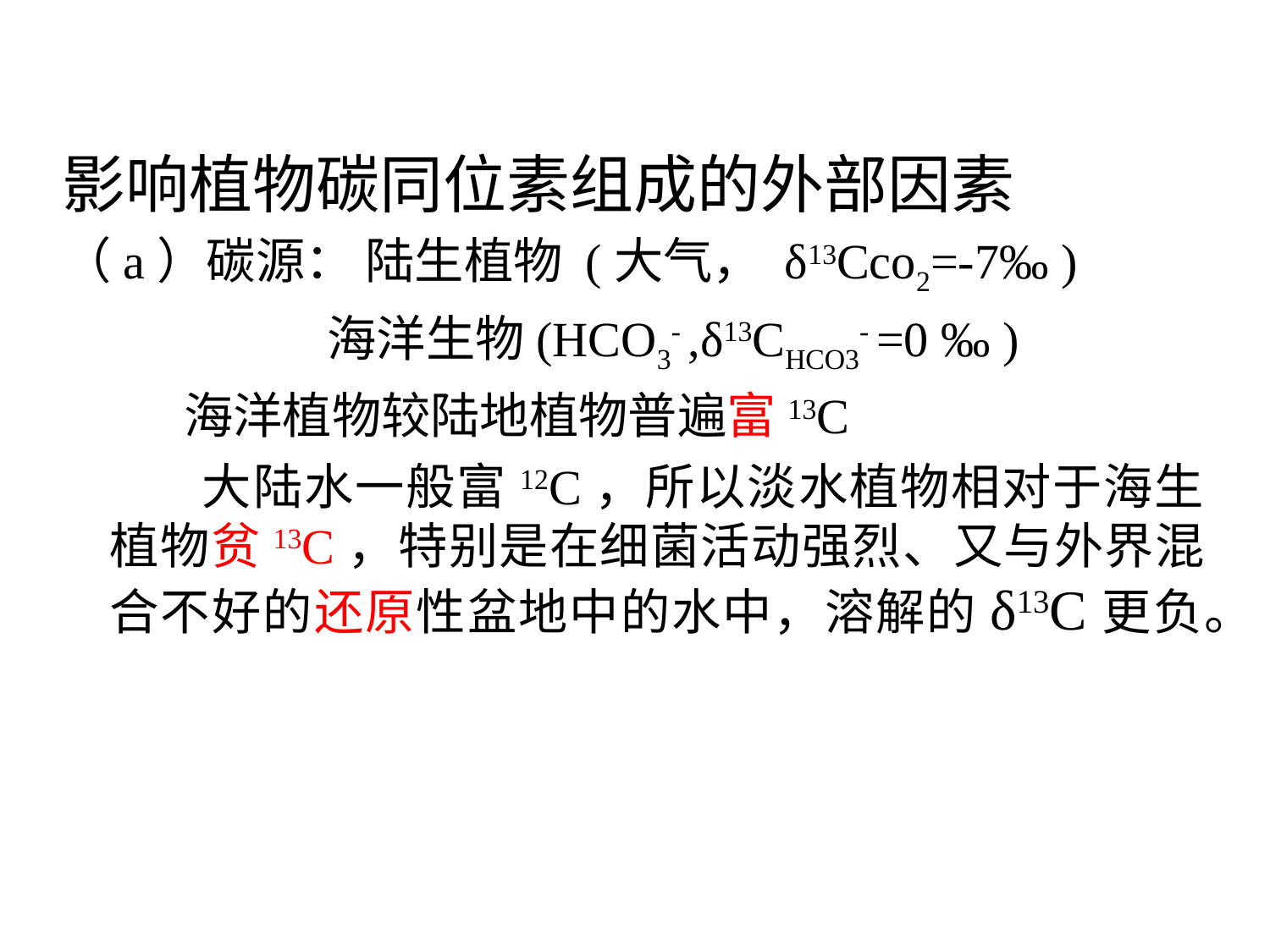

影响植物碳同位素组成的外部因素
（a）碳源： 陆生植物 (大气， δ13Cco2=-7‰ )
                       海洋生物(HCO3- ,δ13CHCO3- =0 ‰ )
          海洋植物较陆地植物普遍富13C
          大陆水一般富12C，所以淡水植物相对于海生植物贫13C，特别是在细菌活动强烈、又与外界混合不好的还原性盆地中的水中，溶解的δ13C更负。